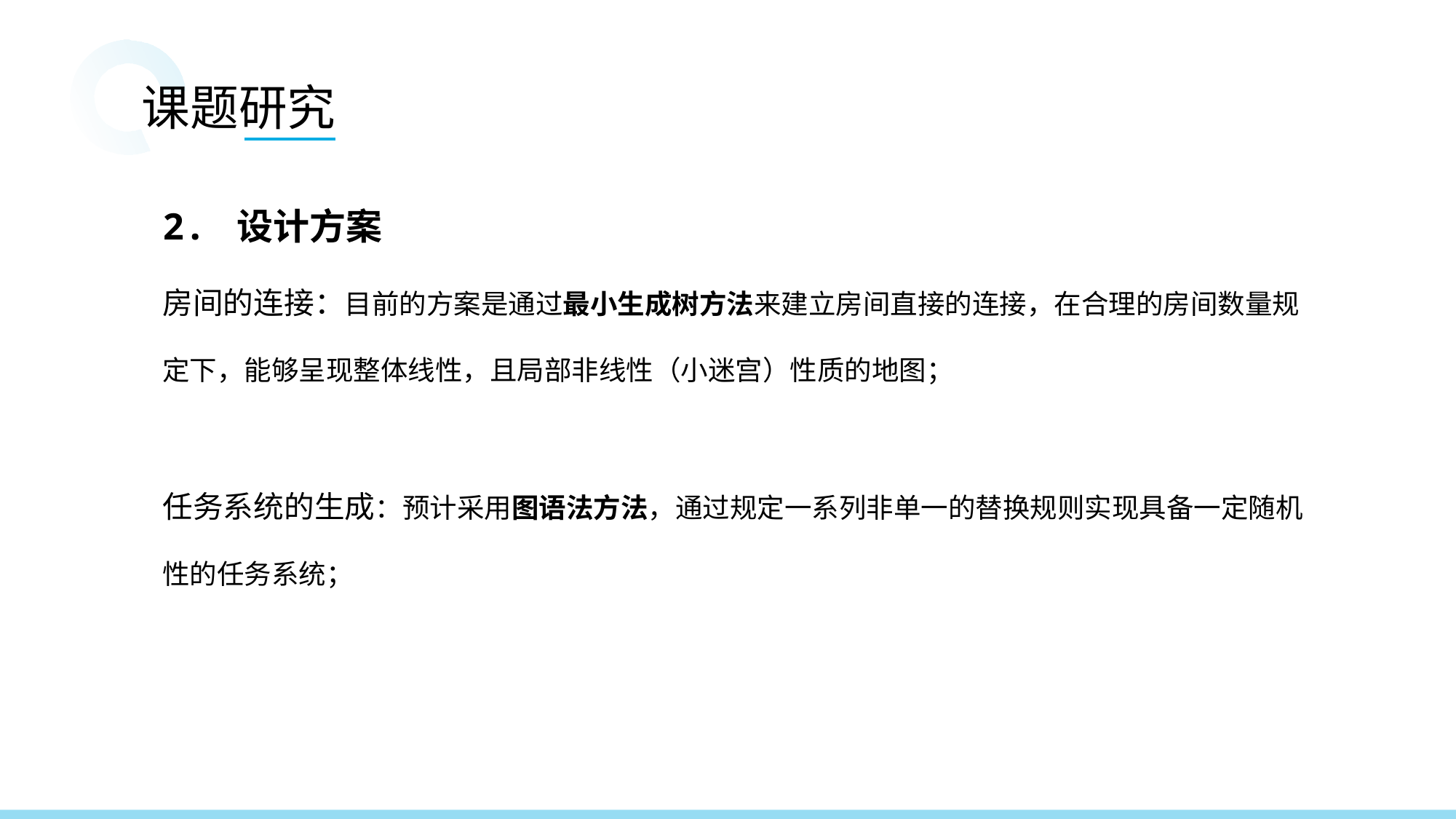

课题研究
2. 设计方案
房间的连接：目前的方案是通过最小生成树方法来建立房间直接的连接，在合理的房间数量规定下，能够呈现整体线性，且局部非线性（小迷宫）性质的地图；

任务系统的生成：预计采用图语法方法，通过规定一系列非单一的替换规则实现具备一定随机性的任务系统；